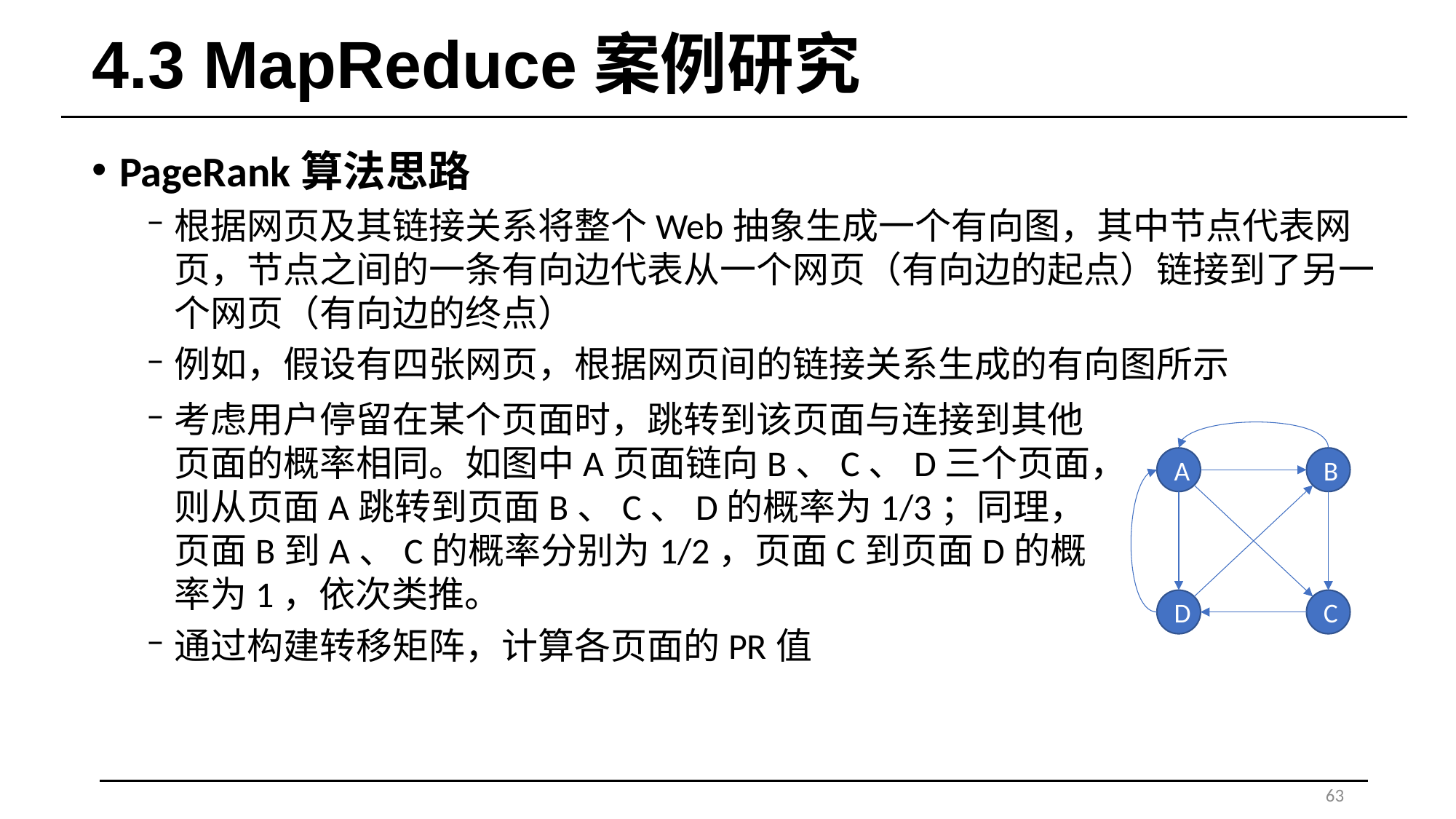

# 4.3 MapReduce案例研究
PageRank算法思路
根据网页及其链接关系将整个Web抽象生成一个有向图，其中节点代表网页，节点之间的一条有向边代表从一个网页（有向边的起点）链接到了另一个网页（有向边的终点）
例如，假设有四张网页，根据网页间的链接关系生成的有向图所示
考虑用户停留在某个页面时，跳转到该页面与连接到其他页面的概率相同。如图中A页面链向B、C、D三个页面，则从页面A跳转到页面B、C、D的概率为1/3；同理，页面B到A、C的概率分别为1/2，页面C到页面D的概率为1，依次类推。
通过构建转移矩阵，计算各页面的PR值
A
B
D
C
63